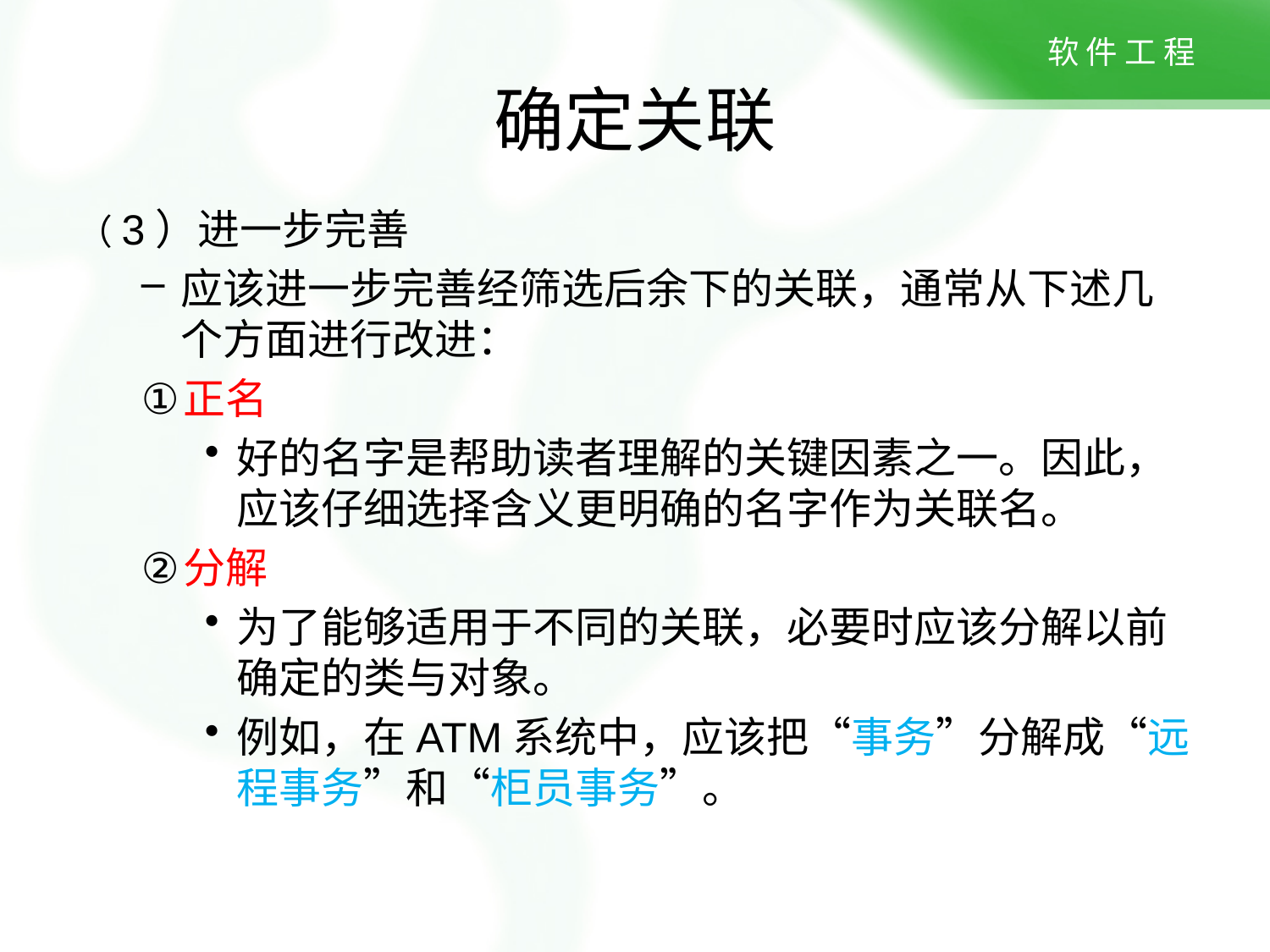

# 确定关联
（3）进一步完善
应该进一步完善经筛选后余下的关联，通常从下述几个方面进行改进：
正名
好的名字是帮助读者理解的关键因素之一。因此，应该仔细选择含义更明确的名字作为关联名。
分解
为了能够适用于不同的关联，必要时应该分解以前确定的类与对象。
例如，在ATM系统中，应该把“事务”分解成“远程事务”和“柜员事务”。